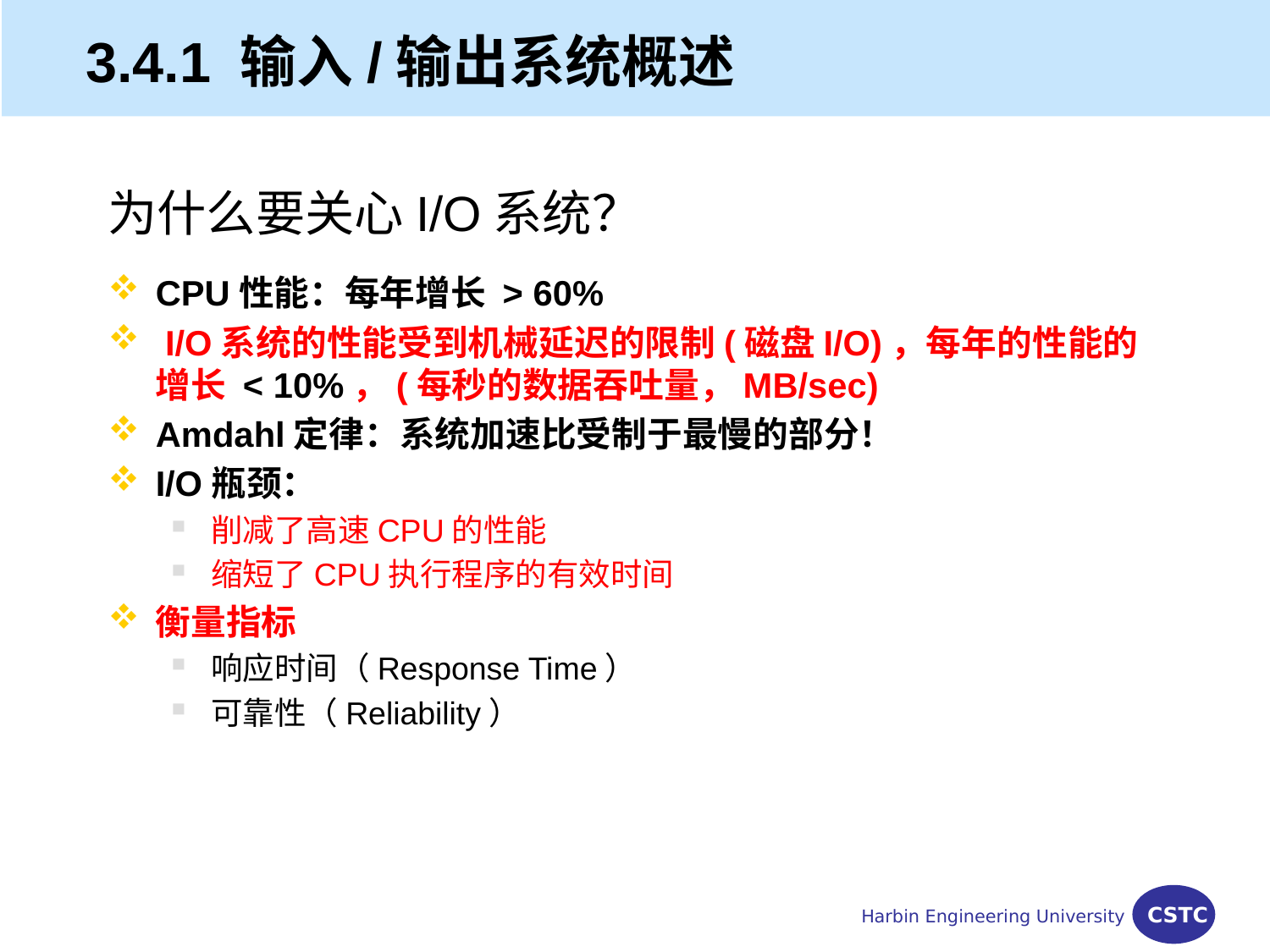

# 3.4.1 输入/输出系统概述
为什么要关心I/O系统？

CPU性能：每年增长 > 60%
 I/O系统的性能受到机械延迟的限制(磁盘I/O)，每年的性能的增长 < 10%，(每秒的数据吞吐量，MB/sec)
Amdahl定律：系统加速比受制于最慢的部分！
I/O瓶颈：
削减了高速CPU的性能
缩短了CPU执行程序的有效时间
衡量指标
响应时间（Response Time）
可靠性（Reliability）
Harbin Engineering University